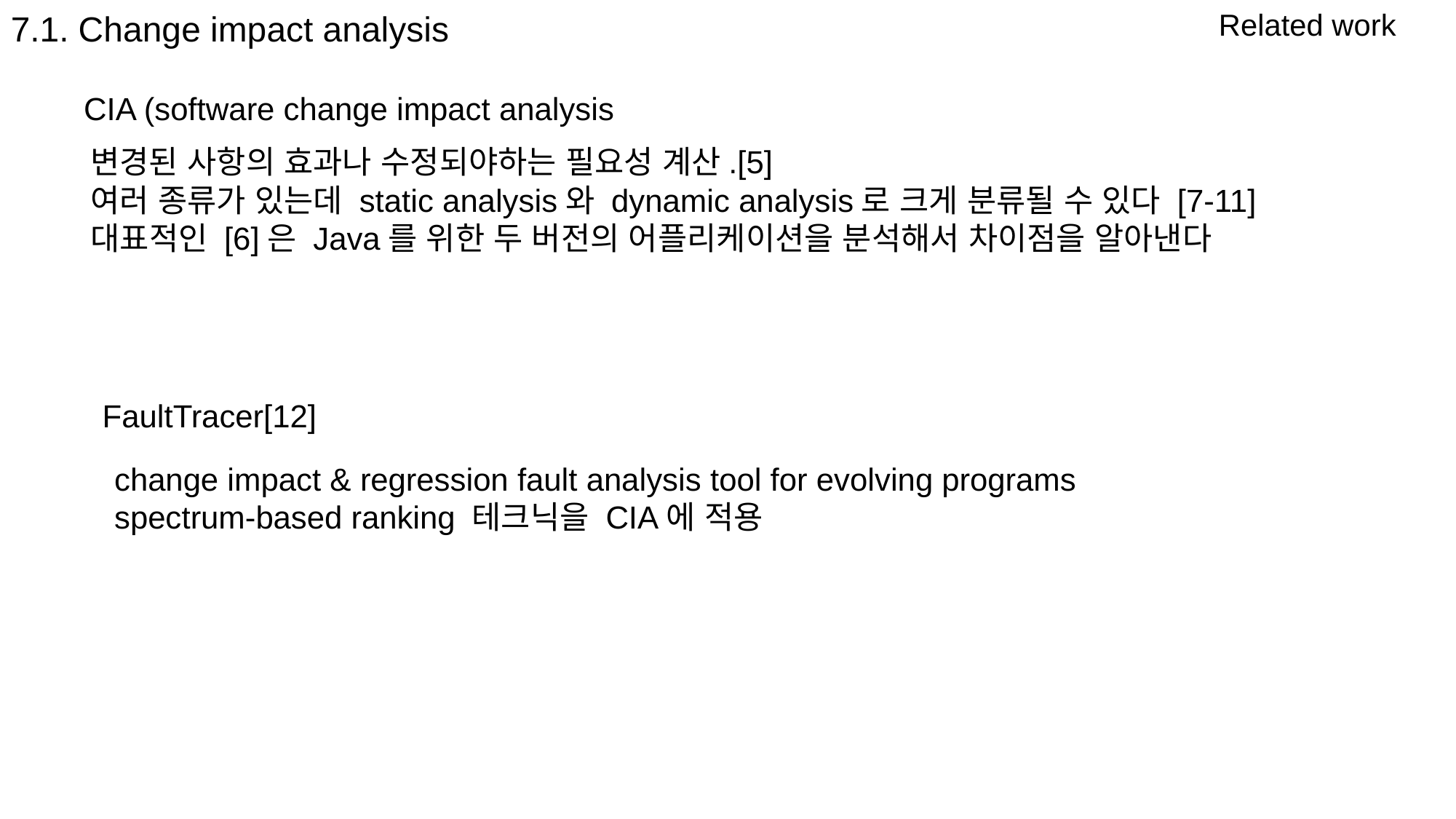

Related work
7.1. Change impact analysis
CIA (software change impact analysis
변경된 사항의 효과나 수정되야하는 필요성 계산.[5]
여러 종류가 있는데 static analysis와 dynamic analysis로 크게 분류될 수 있다 [7-11]
대표적인 [6]은 Java를 위한 두 버전의 어플리케이션을 분석해서 차이점을 알아낸다

FaultTracer[12]
change impact & regression fault analysis tool for evolving programs
spectrum-based ranking 테크닉을 CIA에 적용